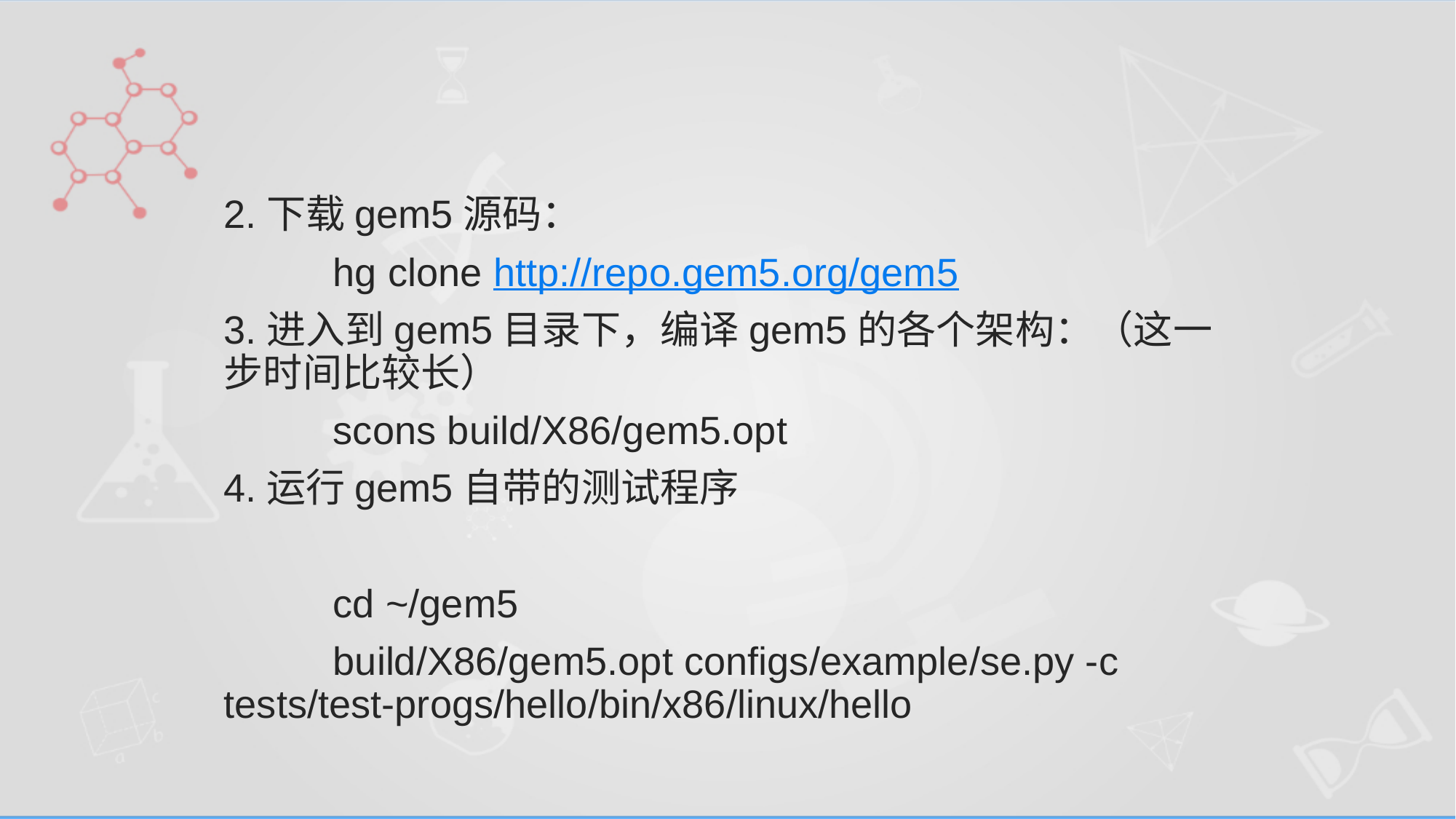

#
2.下载gem5源码：
	hg clone http://repo.gem5.org/gem5
3.进入到gem5目录下，编译gem5的各个架构：（这一步时间比较长）
	scons build/X86/gem5.opt
4.运行gem5自带的测试程序

	cd ~/gem5
	build/X86/gem5.opt configs/example/se.py -c tests/test-progs/hello/bin/x86/linux/hello